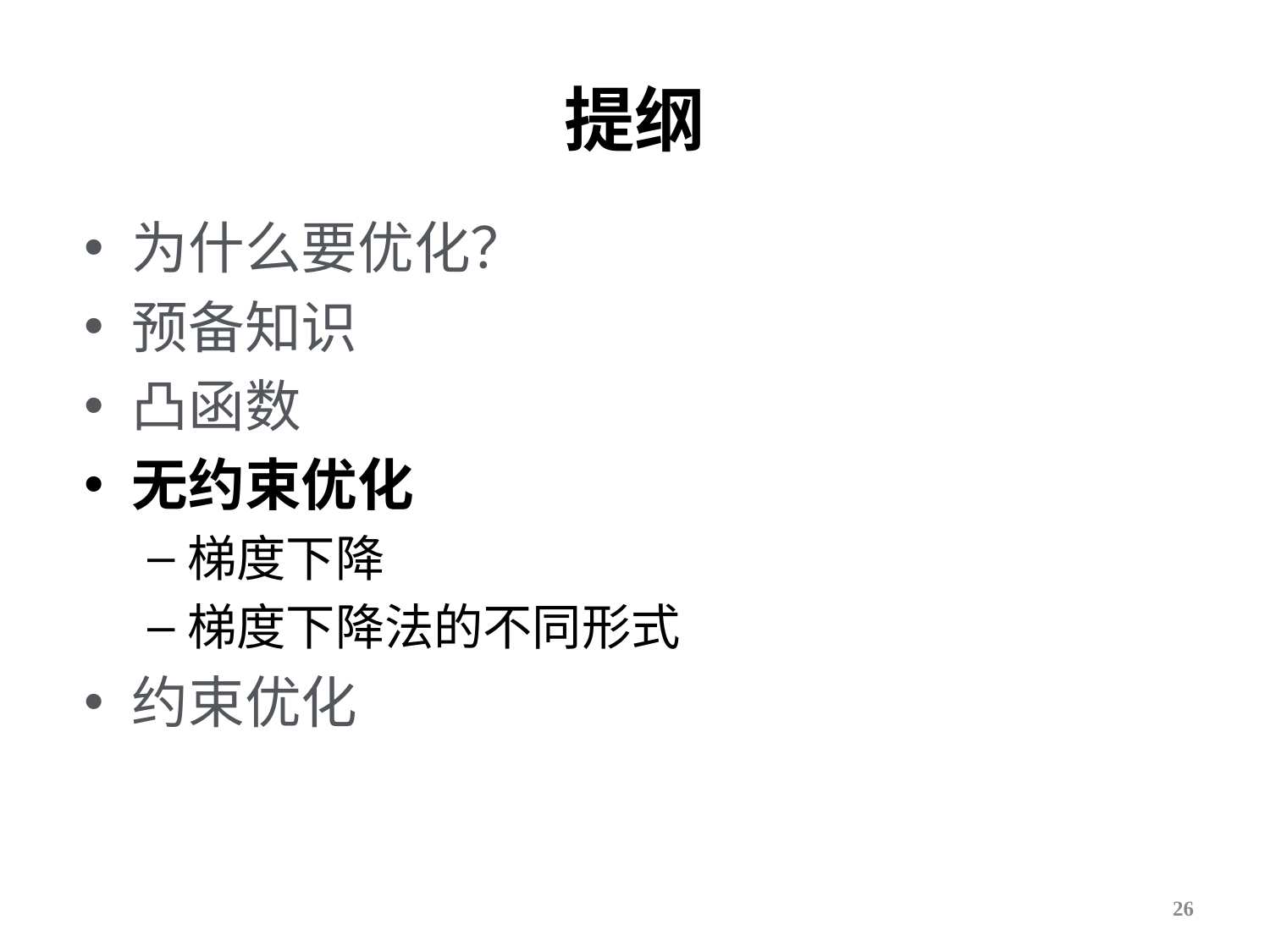

# 提纲
为什么要优化？
预备知识
凸函数
无约束优化
梯度下降
梯度下降法的不同形式
约束优化

26